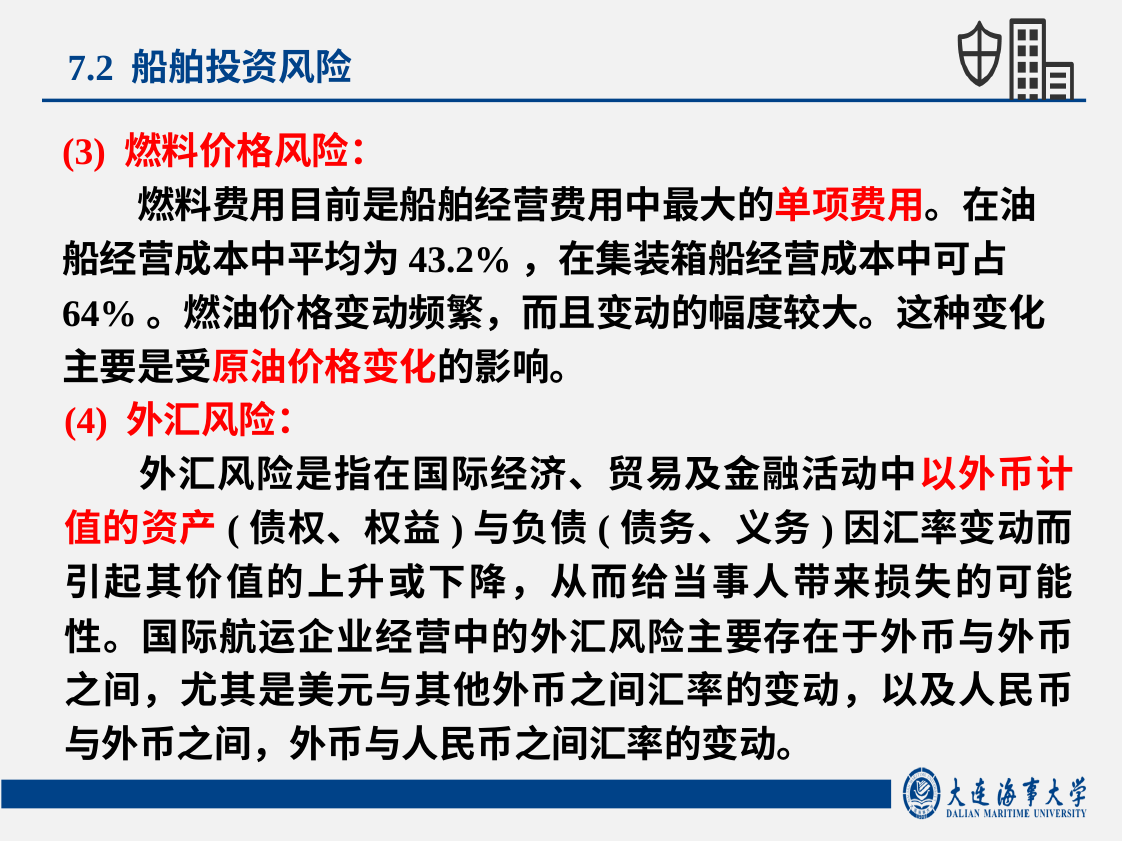

7.2 船舶投资风险
(3) 燃料价格风险：
燃料费用目前是船舶经营费用中最大的单项费用。在油船经营成本中平均为43.2%，在集装箱船经营成本中可占64%。燃油价格变动频繁，而且变动的幅度较大。这种变化主要是受原油价格变化的影响。
(4) 外汇风险：
外汇风险是指在国际经济、贸易及金融活动中以外币计值的资产(债权、权益)与负债(债务、义务)因汇率变动而引起其价值的上升或下降，从而给当事人带来损失的可能性。国际航运企业经营中的外汇风险主要存在于外币与外币之间，尤其是美元与其他外币之间汇率的变动，以及人民币与外币之间，外币与人民币之间汇率的变动。